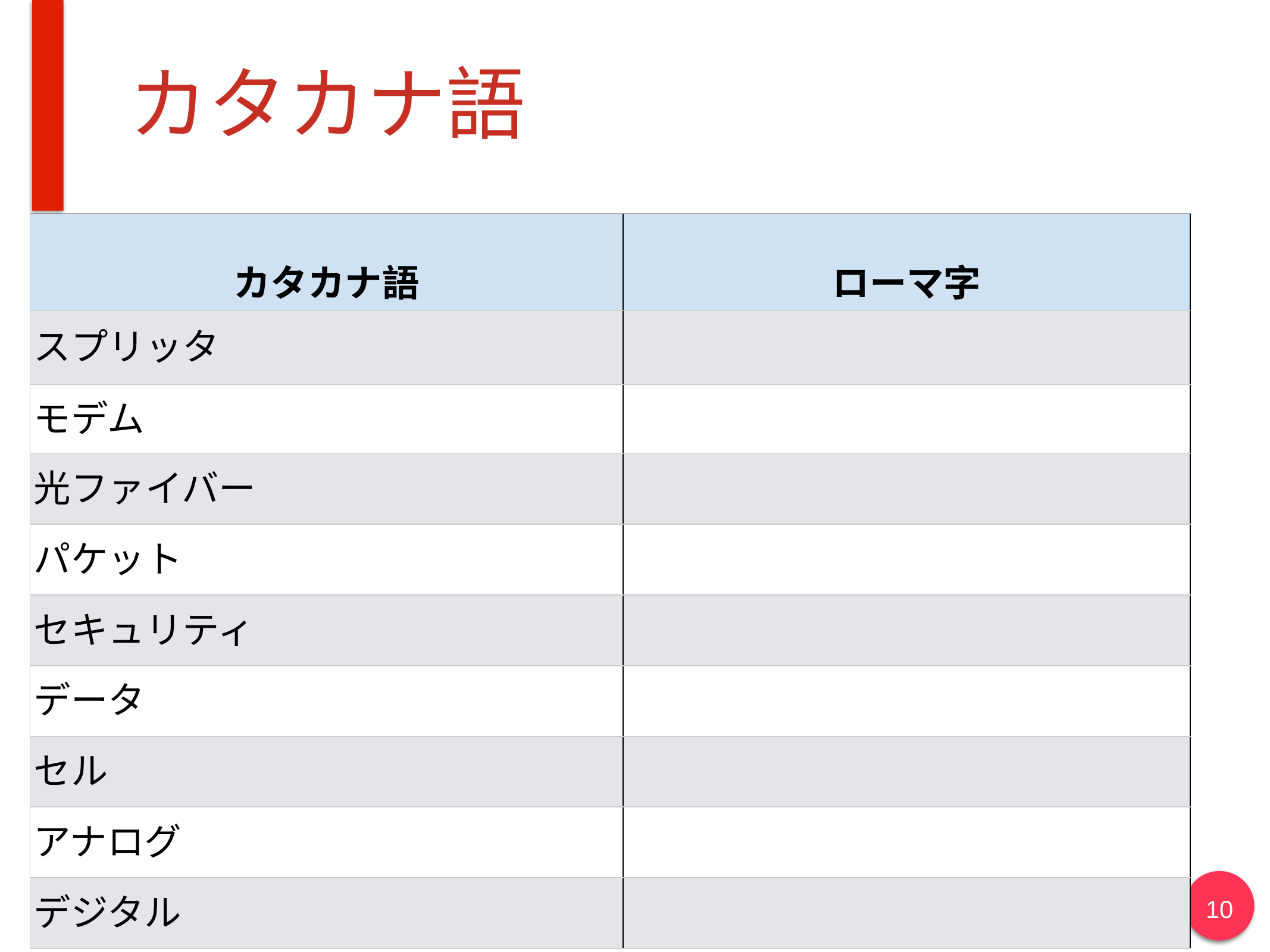

# カタカナ語
| カタカナ語 | ローマ字 |
| --- | --- |
| スプリッタ |  |
| モデム |  |
| 光ファイバー |  |
| パケット |  |
| セキュリティ |  |
| データ |  |
| セル |  |
| アナログ |  |
| デジタル |  |
10